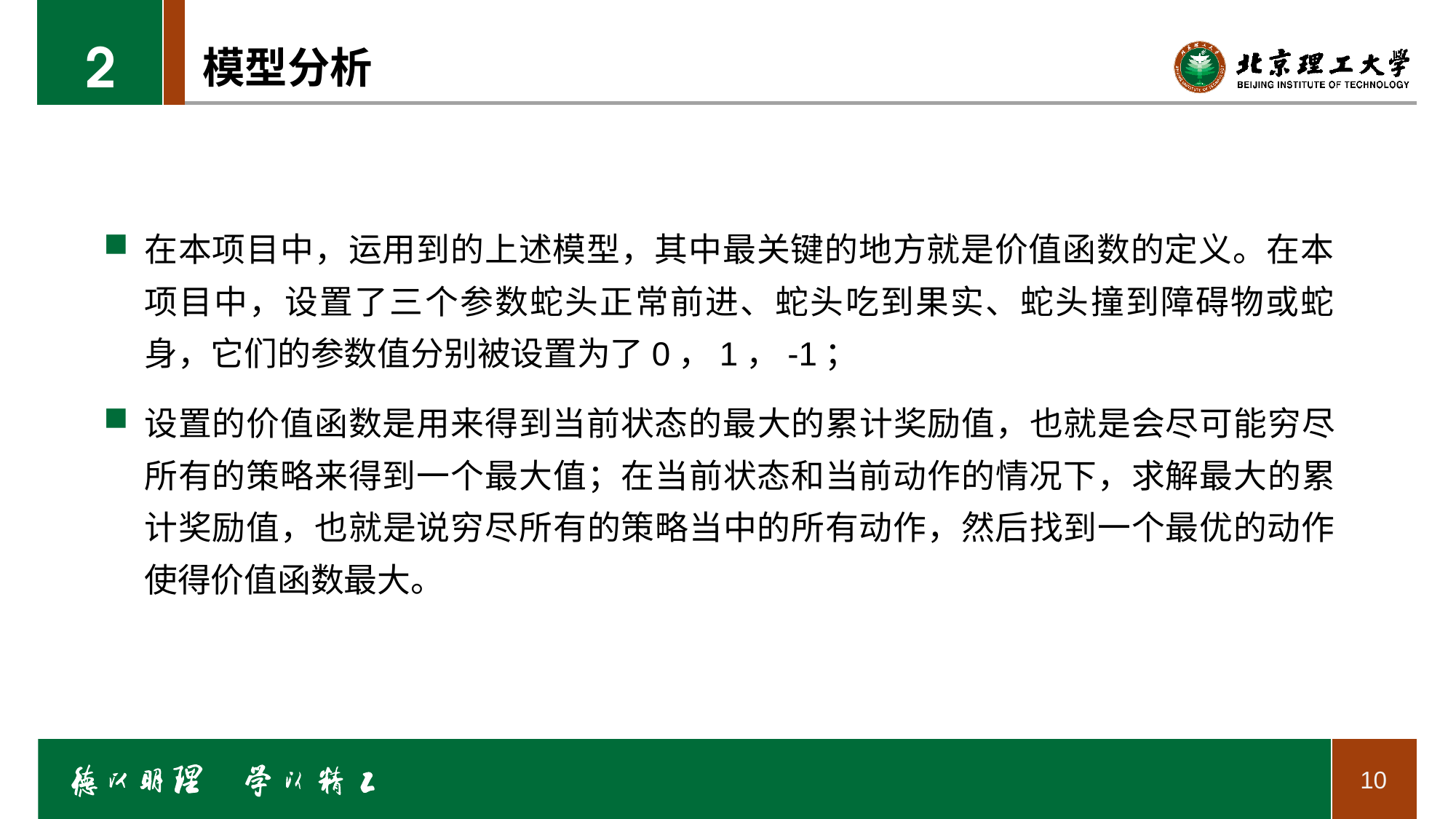

2
# 模型分析
在本项目中，运用到的上述模型，其中最关键的地方就是价值函数的定义。在本项目中，设置了三个参数蛇头正常前进、蛇头吃到果实、蛇头撞到障碍物或蛇身，它们的参数值分别被设置为了0，1，-1；
设置的价值函数是用来得到当前状态的最大的累计奖励值，也就是会尽可能穷尽所有的策略来得到一个最大值；在当前状态和当前动作的情况下，求解最大的累计奖励值，也就是说穷尽所有的策略当中的所有动作，然后找到一个最优的动作使得价值函数最大。